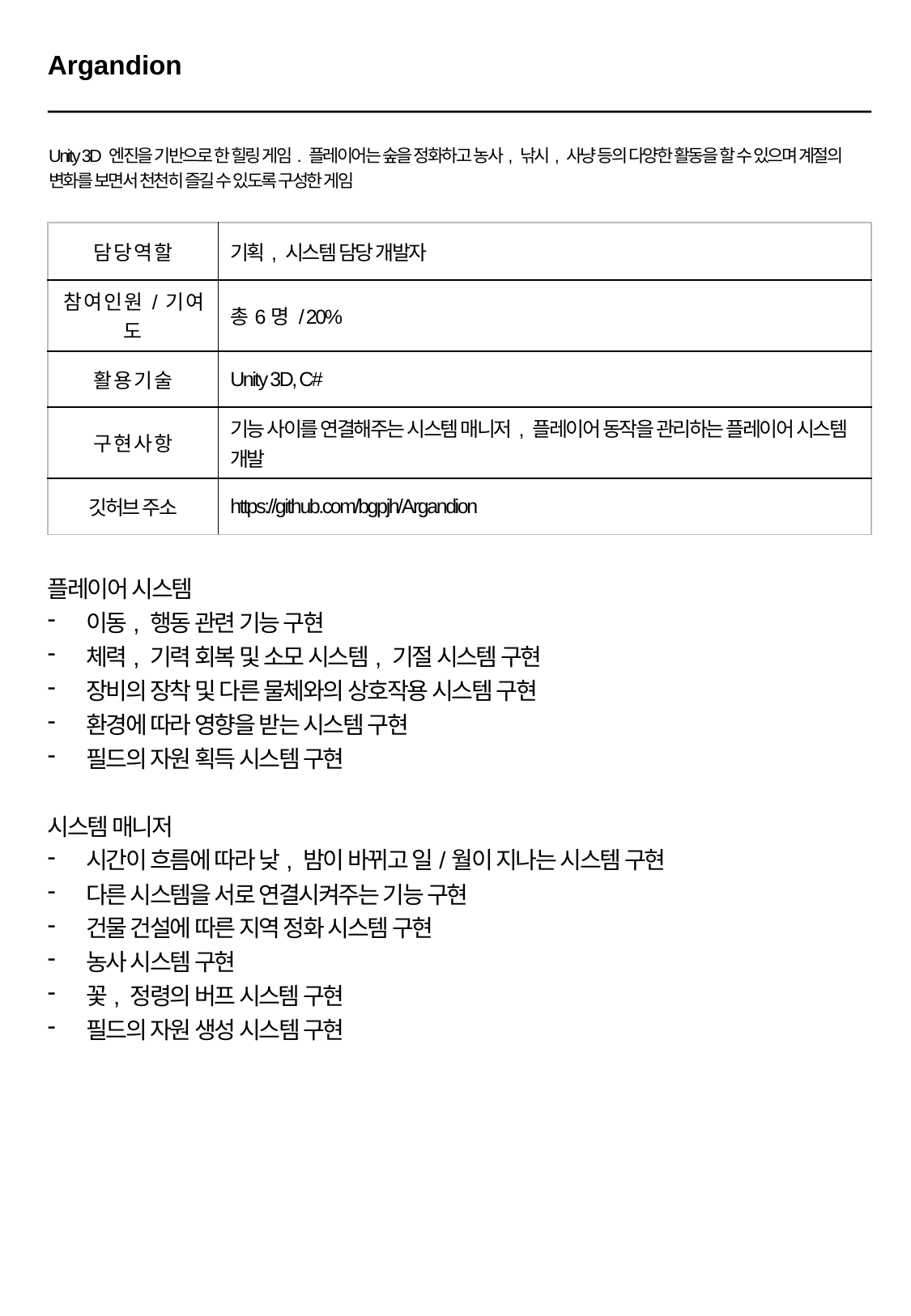

Argandion

Unity 3D 엔진을 기반으로 한 힐링 게임. 플레이어는 숲을 정화하고 농사, 낚시, 사냥 등의 다양한 활동을 할 수 있으며 계절의 변화를 보면서 천천히 즐길 수 있도록 구성한 게임
| 담 당 역 할 | 기획, 시스템 담당 개발자 |
| --- | --- |
| 참 여 인 원 / 기 여 도 | 총6명 / 20% |
| 활 용 기 술 | Unity 3D, C# |
| 구 현 사 항 | 기능 사이를 연결해주는 시스템 매니저, 플레이어 동작을 관리하는 플레이어 시스템 개발 |
| 깃허브 주소 | https://github.com/bgpjh/Argandion |
플레이어 시스템
이동, 행동 관련 기능 구현
체력, 기력 회복 및 소모 시스템, 기절 시스템 구현
장비의 장착 및 다른 물체와의 상호작용 시스템 구현
환경에 따라 영향을 받는 시스템 구현
필드의 자원 획득 시스템 구현

시스템 매니저
시간이 흐름에 따라 낮, 밤이 바뀌고 일/월이 지나는 시스템 구현
다른 시스템을 서로 연결시켜주는 기능 구현
건물 건설에 따른 지역 정화 시스템 구현
농사 시스템 구현
꽃, 정령의 버프 시스템 구현
필드의 자원 생성 시스템 구현